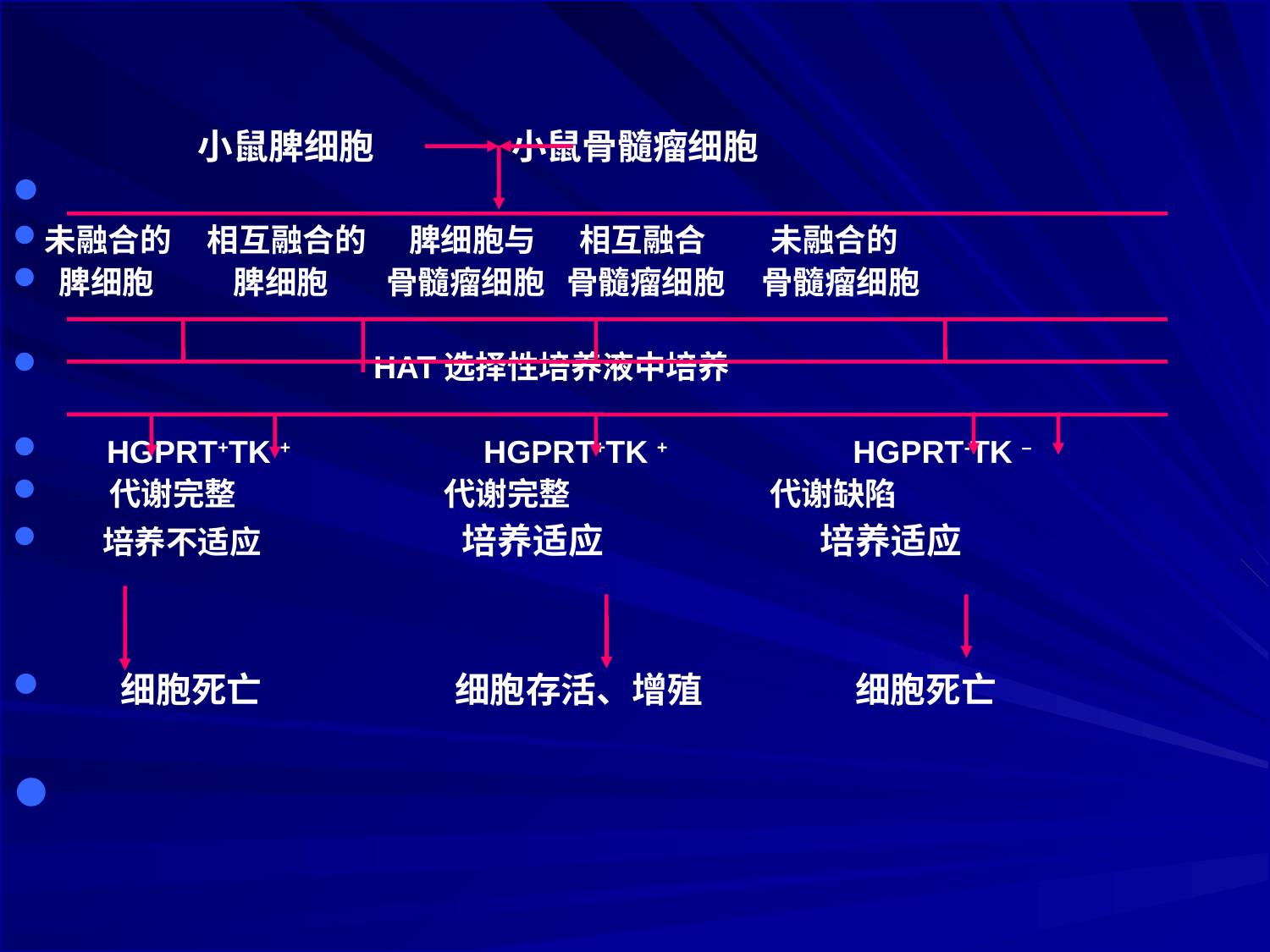

小鼠脾细胞                 小鼠骨髓瘤细胞

未融合的     相互融合的      脾细胞与      相互融合         未融合的
 脾细胞           脾细胞        骨髓瘤细胞   骨髓瘤细胞     骨髓瘤细胞

                                     HAT选择性培养液中培养

       HGPRT+TK +                                      HGPRT+TK +                                   HGPRT-TK –
        代谢完整                                                 代谢完整                                               代谢缺陷
       培养不适应                         培养适应                           培养适应

        细胞死亡                        细胞存活、增殖                   细胞死亡